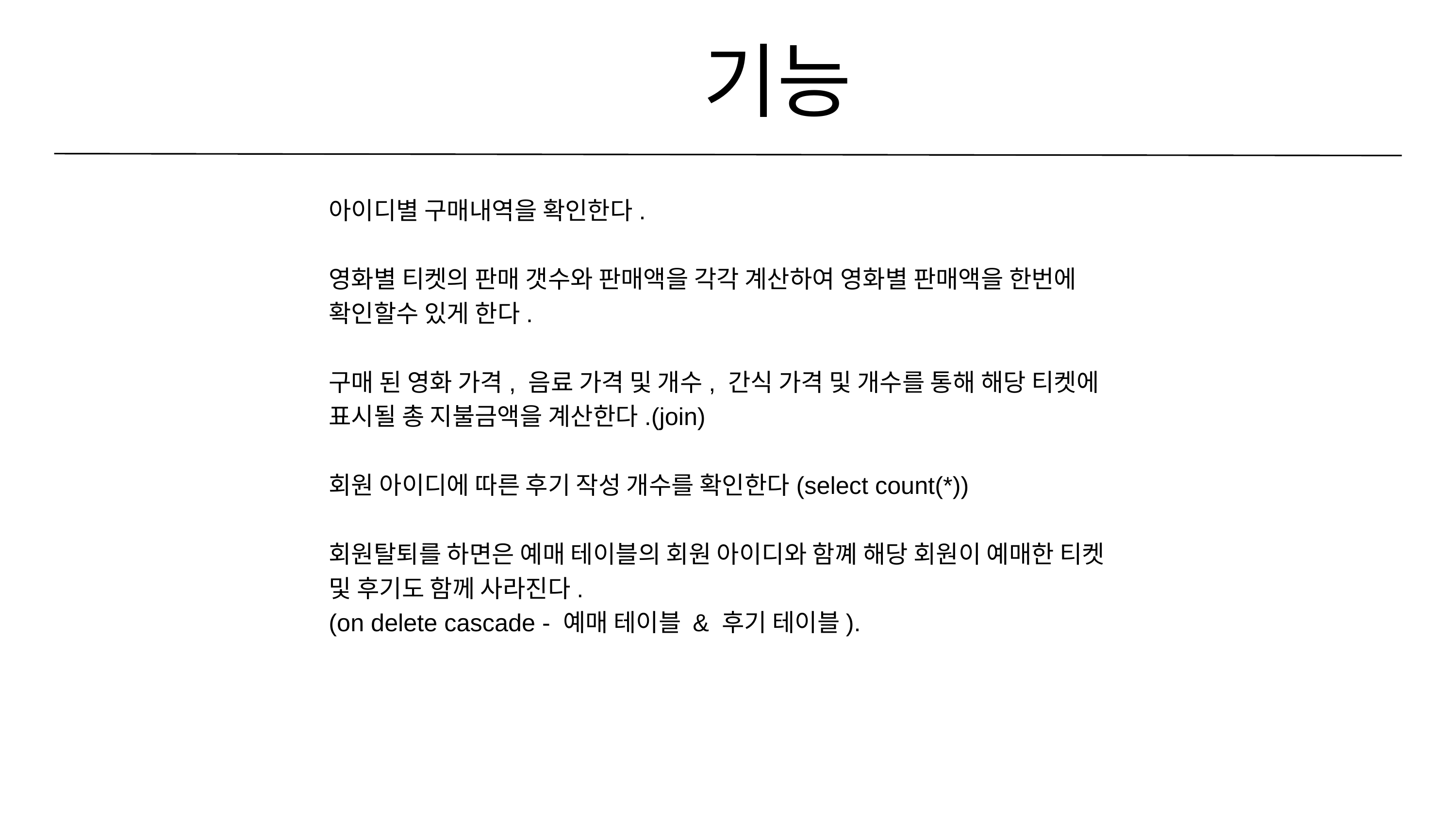

기능

아이디별 구매내역을 확인한다.

영화별 티켓의 판매 갯수와 판매액을 각각 계산하여 영화별 판매액을 한번에 확인할수 있게 한다.

구매 된 영화 가격, 음료 가격 및 개수, 간식 가격 및 개수를 통해 해당 티켓에 표시될 총 지불금액을 계산한다.(join)

회원 아이디에 따른 후기 작성 개수를 확인한다(select count(*))

회원탈퇴를 하면은 예매 테이블의 회원 아이디와 함꼐 해당 회원이 예매한 티켓 및 후기도 함께 사라진다.
(on delete cascade - 예매 테이블 & 후기 테이블).